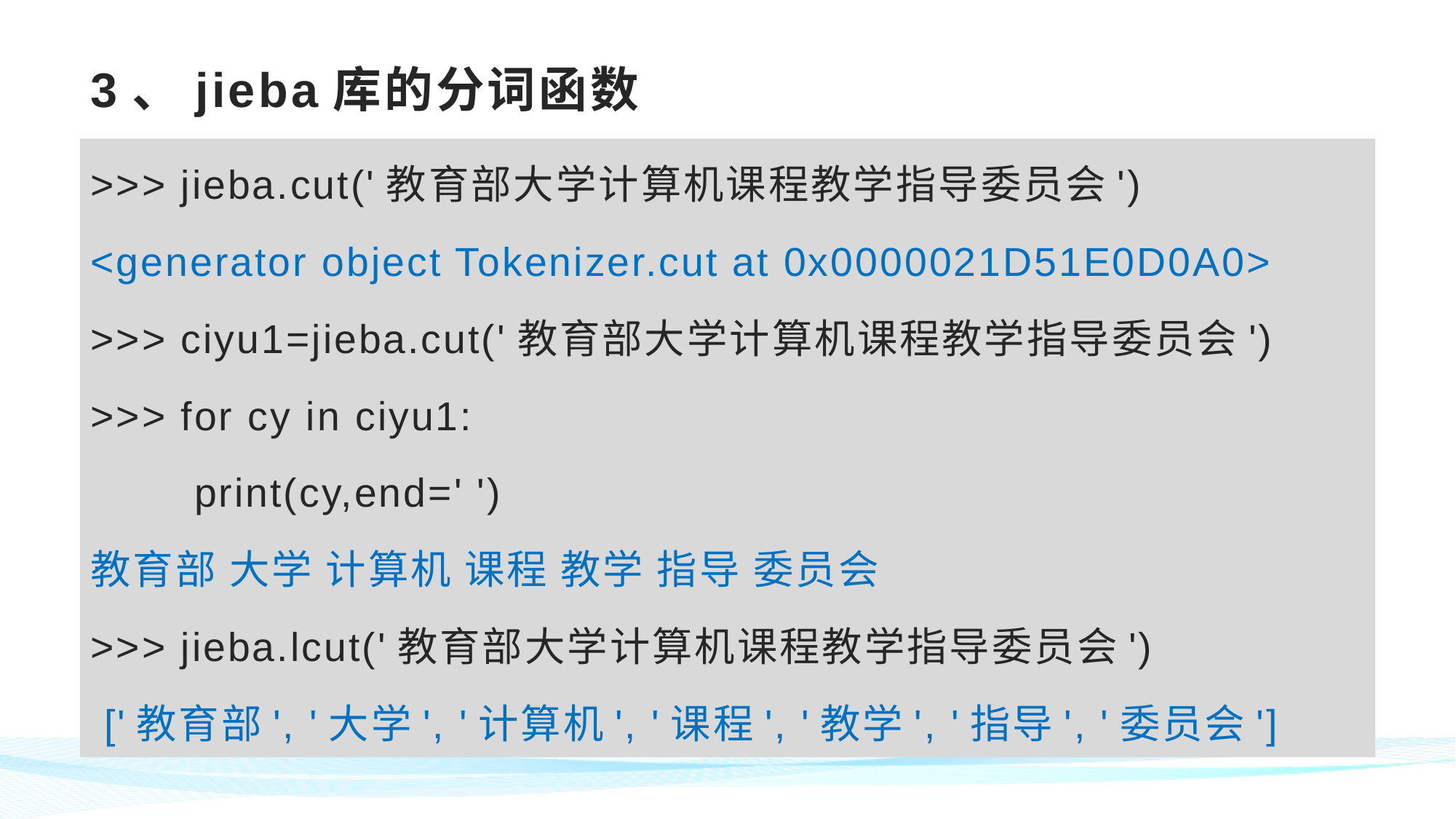

# 3、jieba库的分词函数
>>> jieba.cut('教育部大学计算机课程教学指导委员会')
<generator object Tokenizer.cut at 0x0000021D51E0D0A0>
>>> ciyu1=jieba.cut('教育部大学计算机课程教学指导委员会')
>>> for cy in ciyu1:
	print(cy,end=' ')
教育部 大学 计算机 课程 教学 指导 委员会
>>> jieba.lcut('教育部大学计算机课程教学指导委员会')
 ['教育部', '大学', '计算机', '课程', '教学', '指导', '委员会']